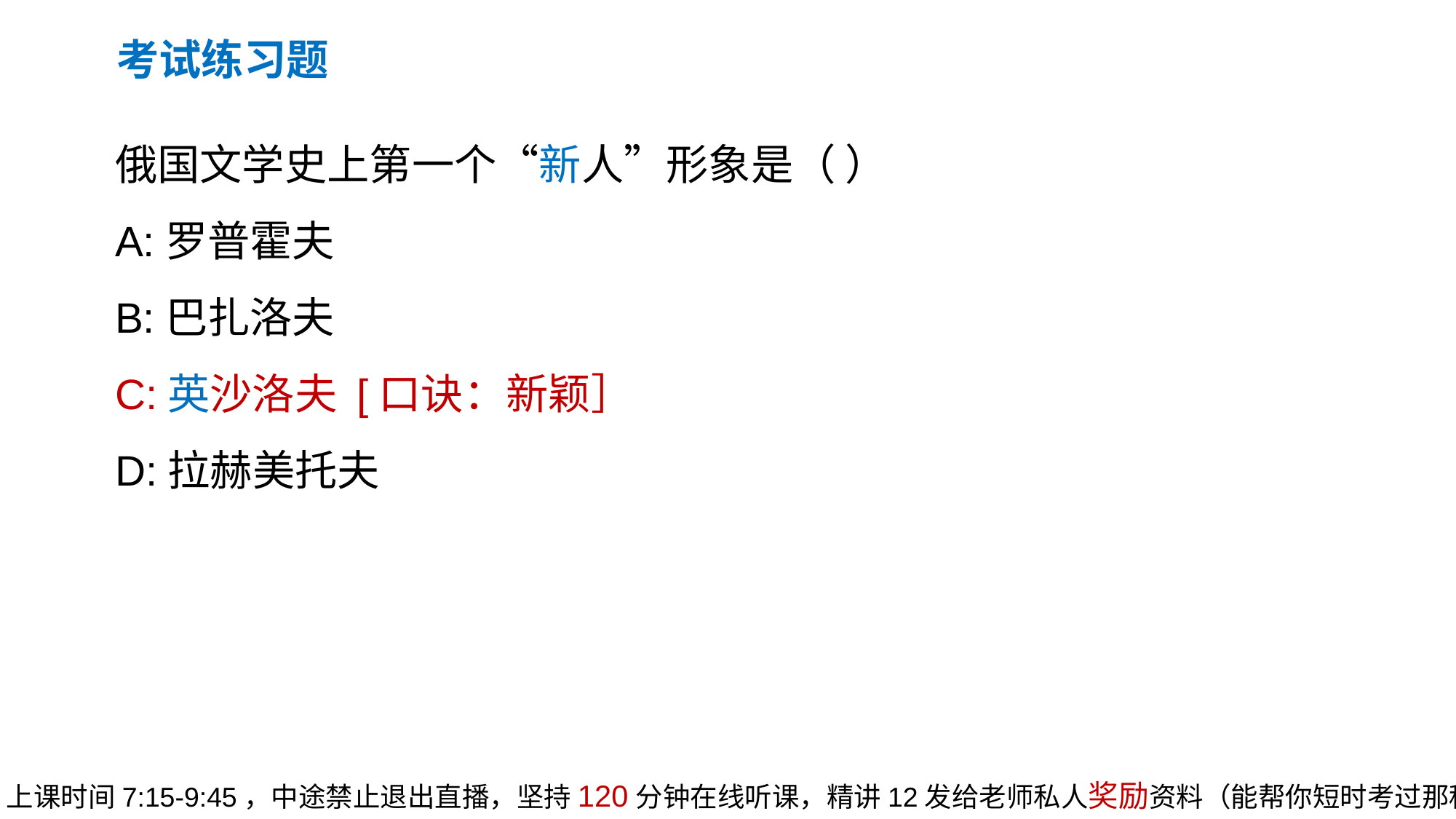

考试练习题
俄国文学史上第一个“新人”形象是（ ）
A:罗普霍夫
B:巴扎洛夫
C:英沙洛夫 [口诀：新颖］
D:拉赫美托夫